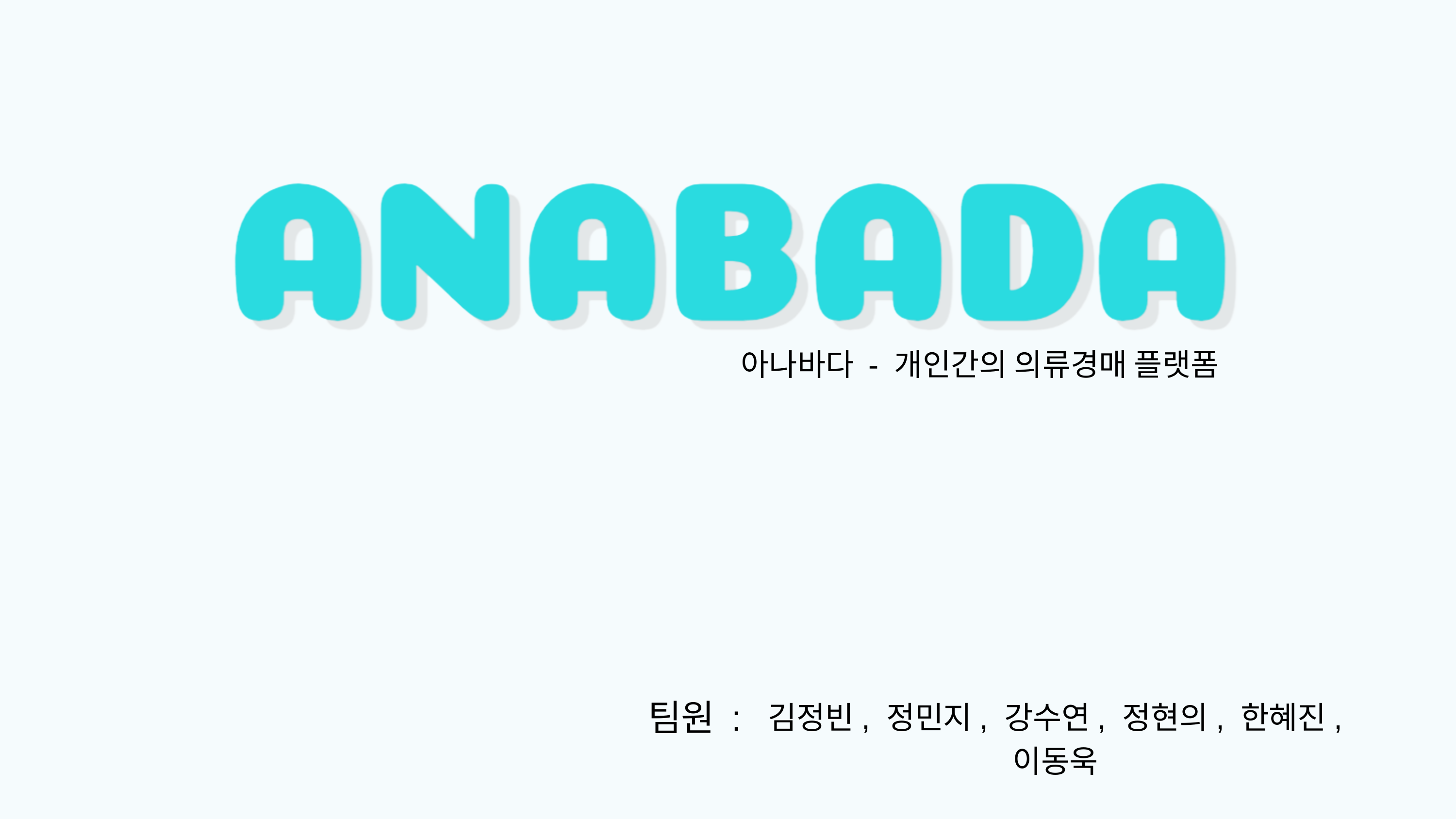

아나바다 - 개인간의 의류경매 플랫폼
팀원 :
김정빈, 정민지, 강수연, 정현의, 한혜진, 이동욱